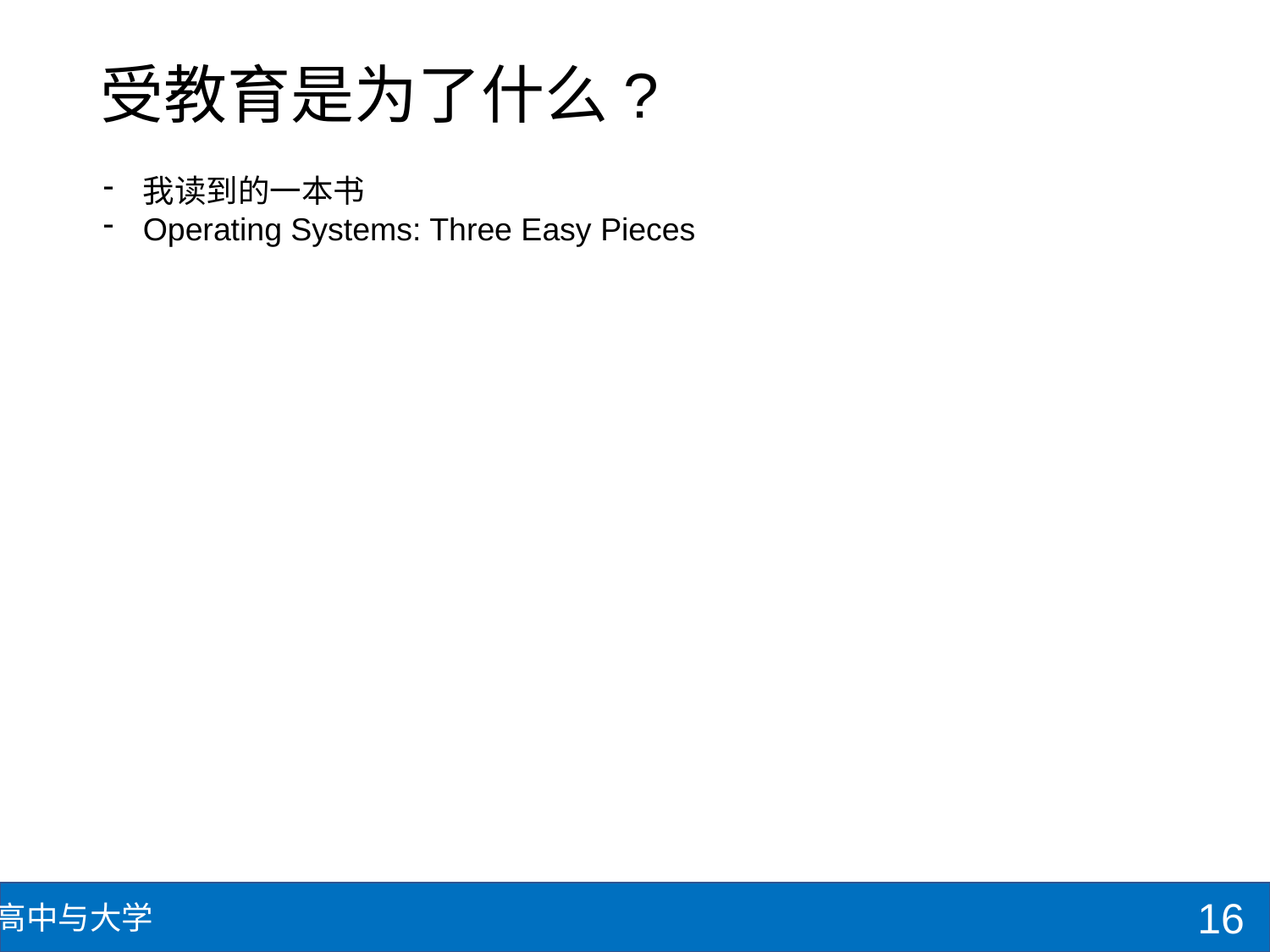

# 受教育是为了什么?
我读到的一本书
Operating Systems: Three Easy Pieces
16